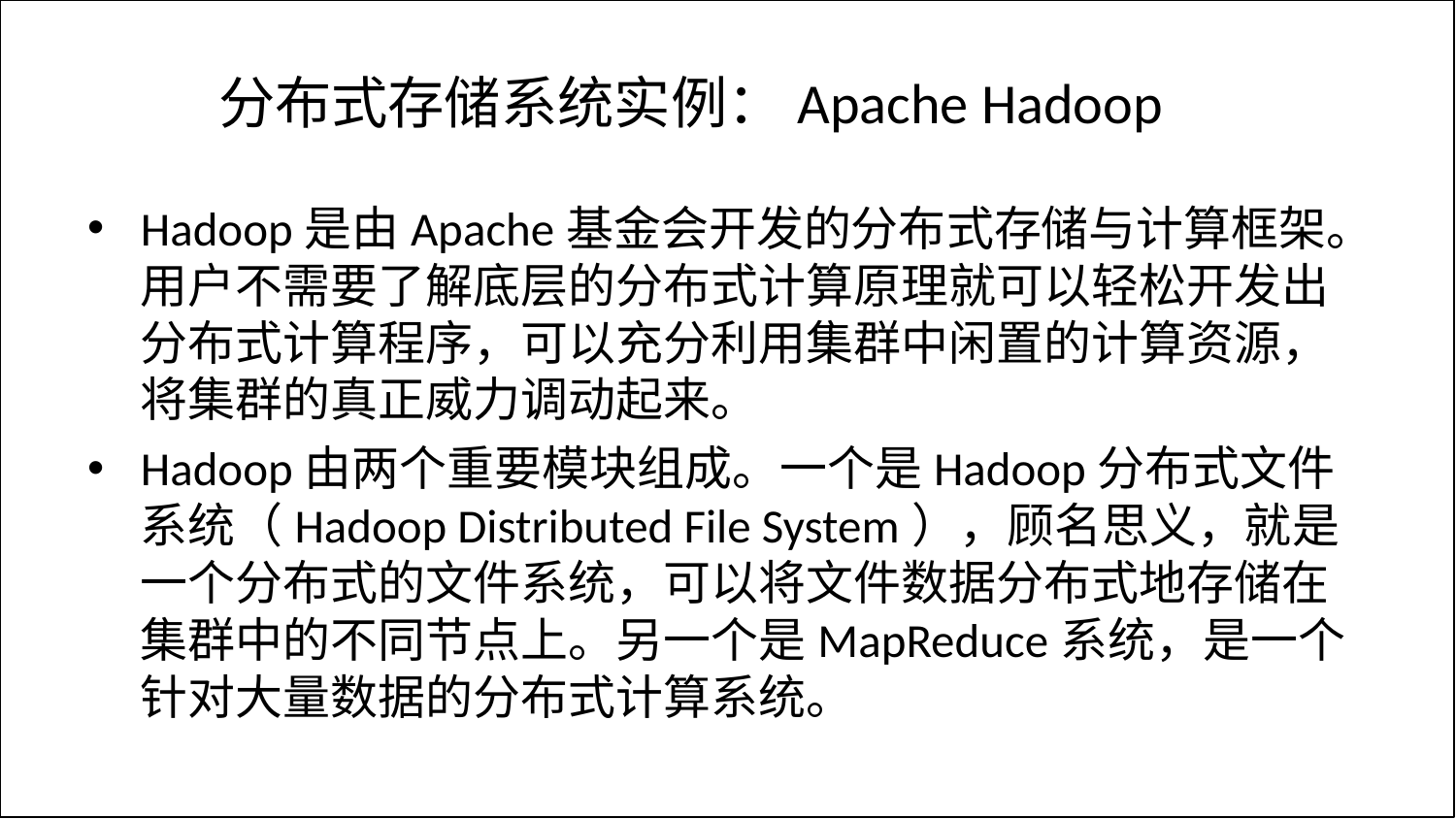

# 分布式存储系统实例：Apache Hadoop
Hadoop是由Apache基金会开发的分布式存储与计算框架。用户不需要了解底层的分布式计算原理就可以轻松开发出分布式计算程序，可以充分利用集群中闲置的计算资源，将集群的真正威力调动起来。
Hadoop由两个重要模块组成。一个是Hadoop分布式文件系统（Hadoop Distributed File System），顾名思义，就是一个分布式的文件系统，可以将文件数据分布式地存储在集群中的不同节点上。另一个是MapReduce系统，是一个针对大量数据的分布式计算系统。